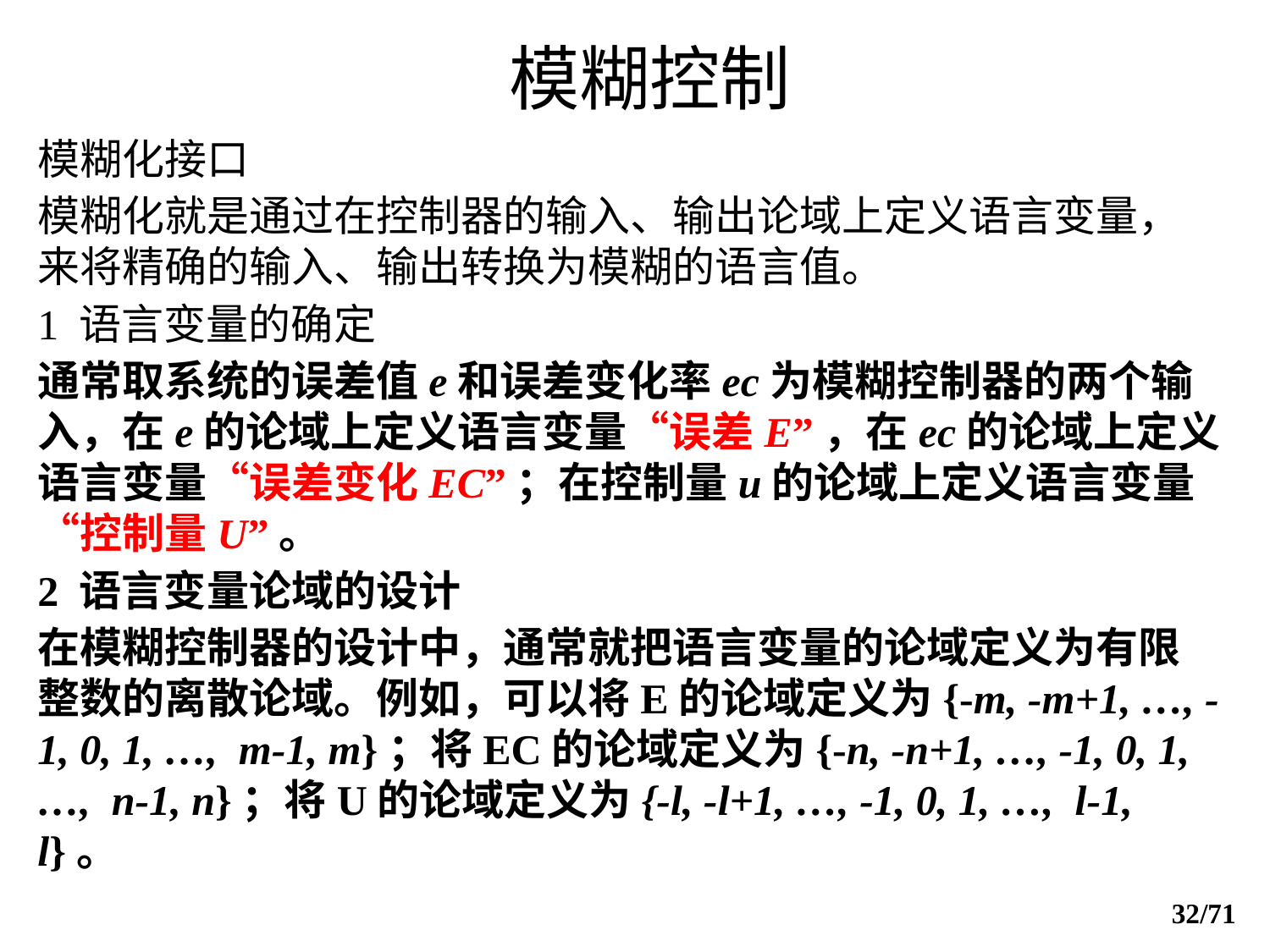

# 模糊控制
模糊化接口
模糊化就是通过在控制器的输入、输出论域上定义语言变量，来将精确的输入、输出转换为模糊的语言值。
1 语言变量的确定
通常取系统的误差值e和误差变化率ec为模糊控制器的两个输入，在e的论域上定义语言变量“误差E”，在ec的论域上定义语言变量“误差变化EC”；在控制量u的论域上定义语言变量“控制量U”。
2 语言变量论域的设计
在模糊控制器的设计中，通常就把语言变量的论域定义为有限整数的离散论域。例如，可以将E的论域定义为{-m, -m+1, …, -1, 0, 1, …,  m-1, m}；将EC的论域定义为{-n, -n+1, …, -1, 0, 1, …,  n-1, n}；将U的论域定义为{-l, -l+1, …, -1, 0, 1, …,  l-1, l}。

32/71